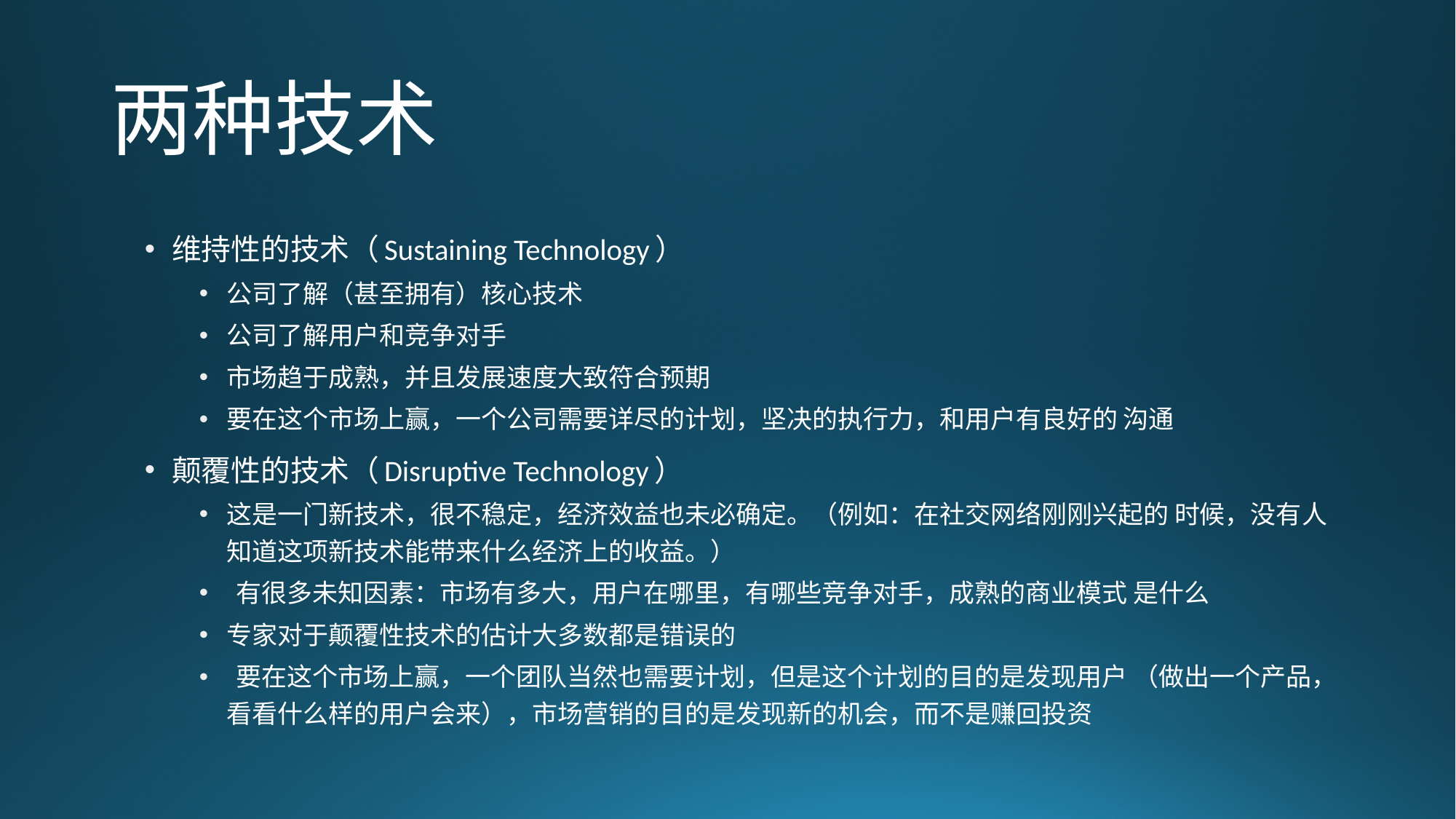

# 两种技术
维持性的技术（Sustaining Technology）
公司了解（甚至拥有）核心技术
公司了解用户和竞争对手
市场趋于成熟，并且发展速度大致符合预期
要在这个市场上赢，一个公司需要详尽的计划，坚决的执行力，和用户有良好的 沟通
颠覆性的技术（Disruptive Technology）
这是一门新技术，很不稳定，经济效益也未必确定。（例如：在社交网络刚刚兴起的 时候，没有人知道这项新技术能带来什么经济上的收益。）
 有很多未知因素：市场有多大，用户在哪里，有哪些竞争对手，成熟的商业模式 是什么
专家对于颠覆性技术的估计大多数都是错误的
 要在这个市场上赢，一个团队当然也需要计划，但是这个计划的目的是发现用户 （做出一个产品，看看什么样的用户会来），市场营销的目的是发现新的机会，而不是赚回投资